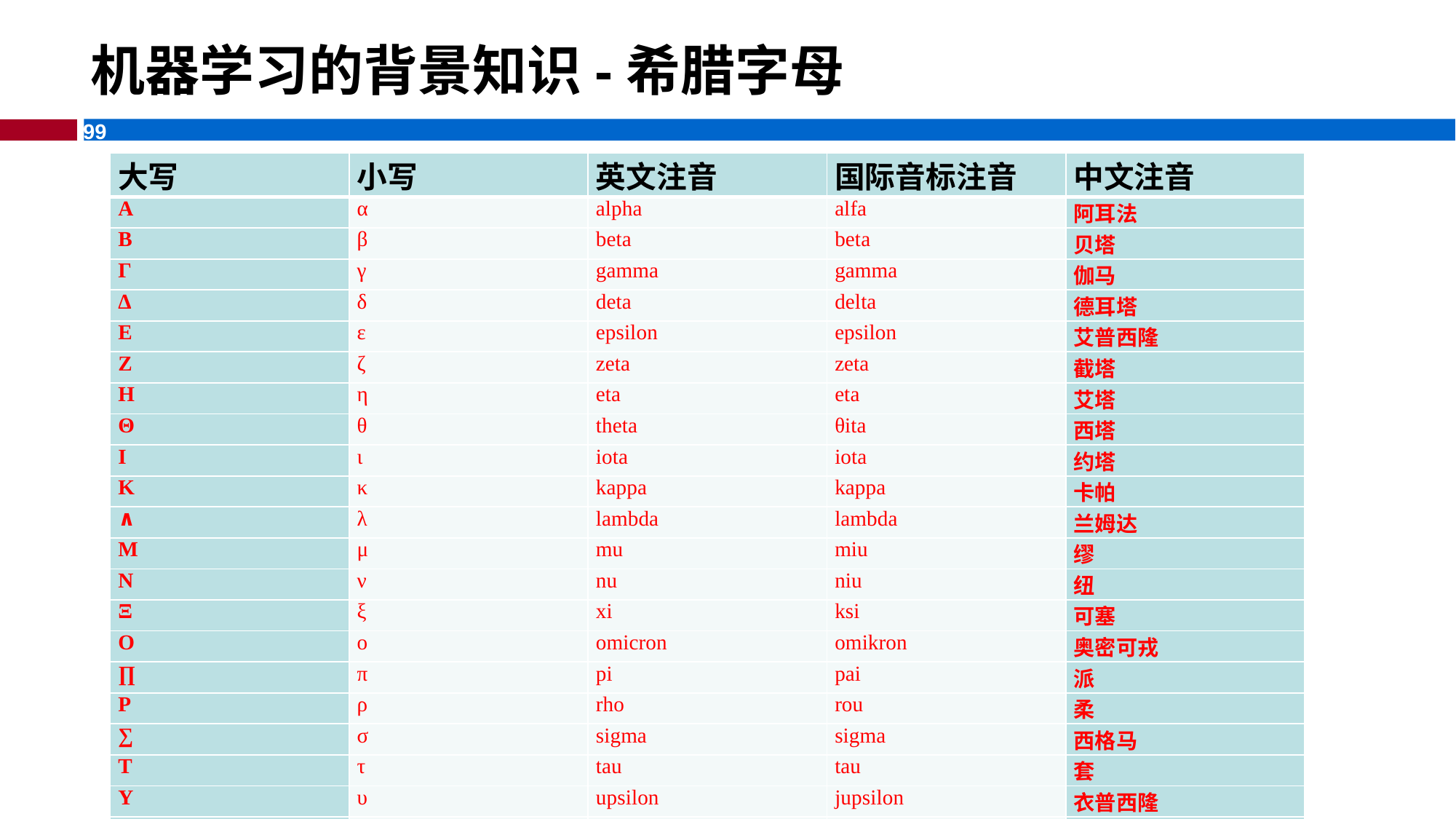

# 机器学习的背景知识-希腊字母
| 大写 | 小写 | 英文注音 | 国际音标注音 | 中文注音 |
| --- | --- | --- | --- | --- |
| Α | α | alpha | alfa | 阿耳法 |
| Β | β | beta | beta | 贝塔 |
| Γ | γ | gamma | gamma | 伽马 |
| Δ | δ | deta | delta | 德耳塔 |
| Ε | ε | epsilon | epsilon | 艾普西隆 |
| Ζ | ζ | zeta | zeta | 截塔 |
| Η | η | eta | eta | 艾塔 |
| Θ | θ | theta | θita | 西塔 |
| Ι | ι | iota | iota | 约塔 |
| Κ | κ | kappa | kappa | 卡帕 |
| ∧ | λ | lambda | lambda | 兰姆达 |
| Μ | μ | mu | miu | 缪 |
| Ν | ν | nu | niu | 纽 |
| Ξ | ξ | xi | ksi | 可塞 |
| Ο | ο | omicron | omikron | 奥密可戎 |
| ∏ | π | pi | pai | 派 |
| Ρ | ρ | rho | rou | 柔 |
| ∑ | σ | sigma | sigma | 西格马 |
| Τ | τ | tau | tau | 套 |
| Υ | υ | upsilon | jupsilon | 衣普西隆 |
| Φ | φ | phi | fai | 斐 |
| Χ | χ | chi | khai | 喜 |
| Ψ | ψ | psi | psai | 普西 |
| Ω | ω | omega | omiga | 欧米 |